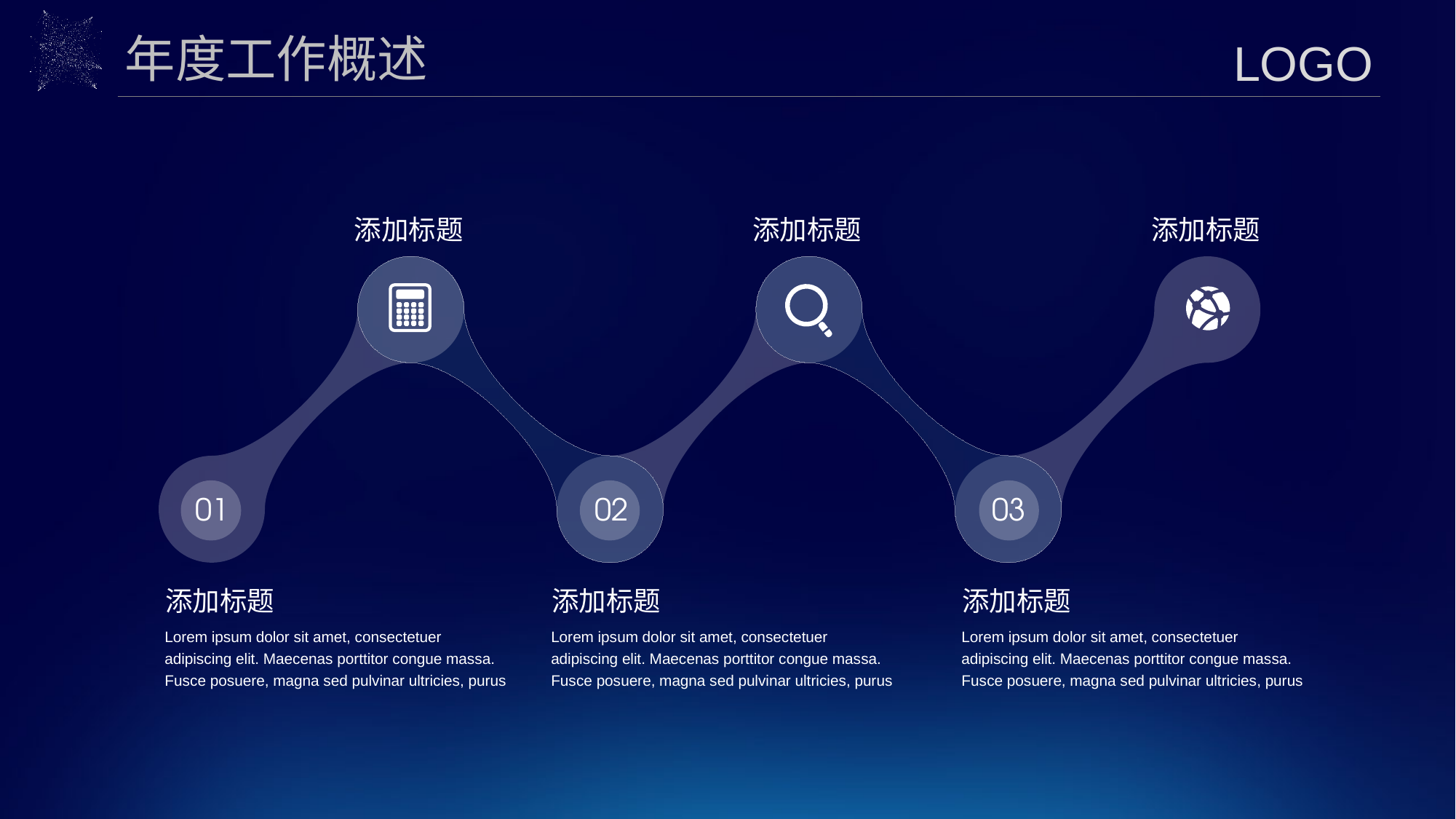

年度工作概述
添加标题
添加标题
添加标题

01

02

03
添加标题
Lorem ipsum dolor sit amet, consectetuer adipiscing elit. Maecenas porttitor congue massa. Fusce posuere, magna sed pulvinar ultricies, purus
添加标题
Lorem ipsum dolor sit amet, consectetuer adipiscing elit. Maecenas porttitor congue massa. Fusce posuere, magna sed pulvinar ultricies, purus
添加标题
Lorem ipsum dolor sit amet, consectetuer adipiscing elit. Maecenas porttitor congue massa. Fusce posuere, magna sed pulvinar ultricies, purus